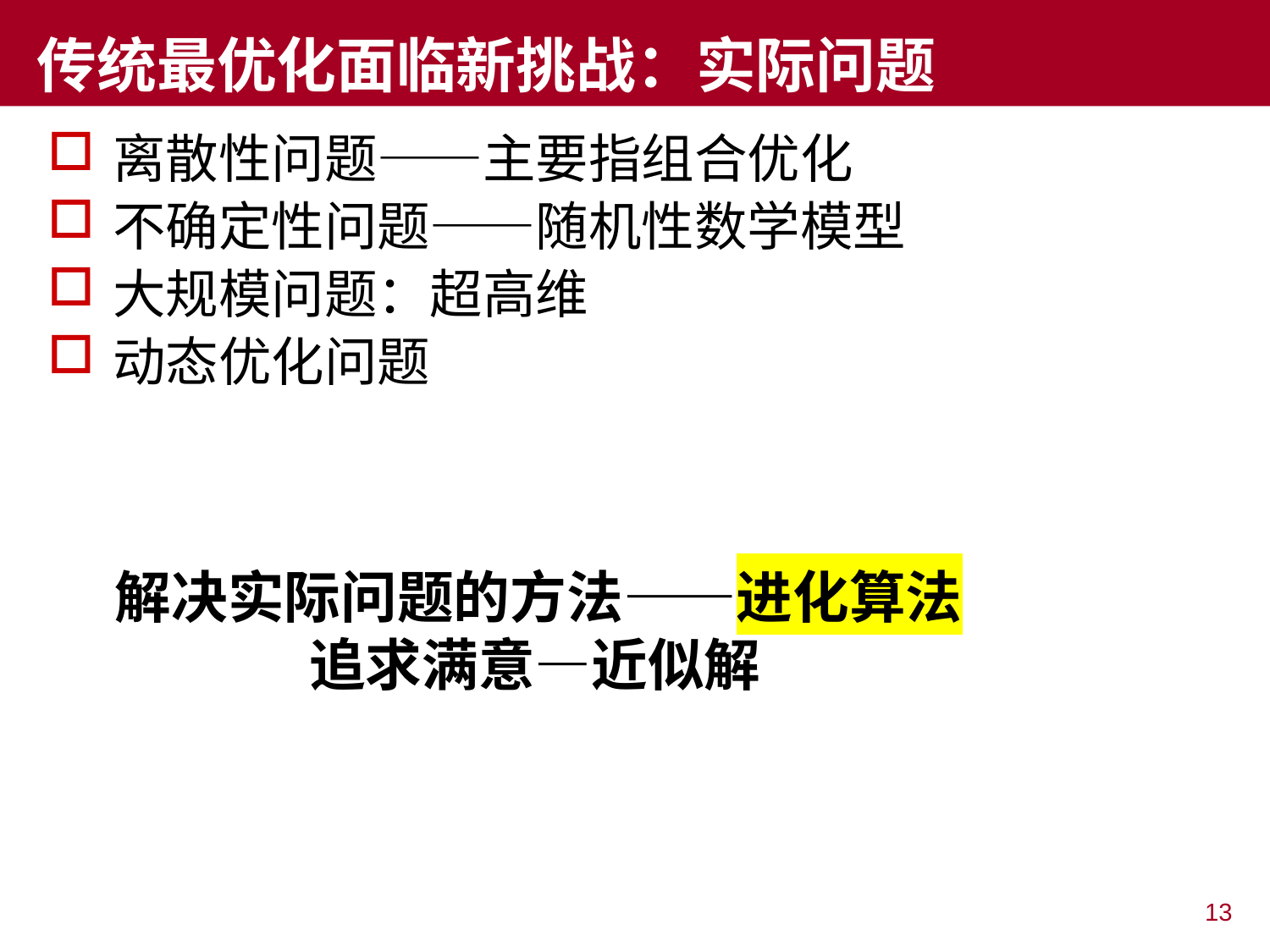

# 传统最优化面临新挑战：实际问题
离散性问题——主要指组合优化
不确定性问题——随机性数学模型
大规模问题：超高维
动态优化问题

解决实际问题的方法——进化算法
              追求满意—近似解
13